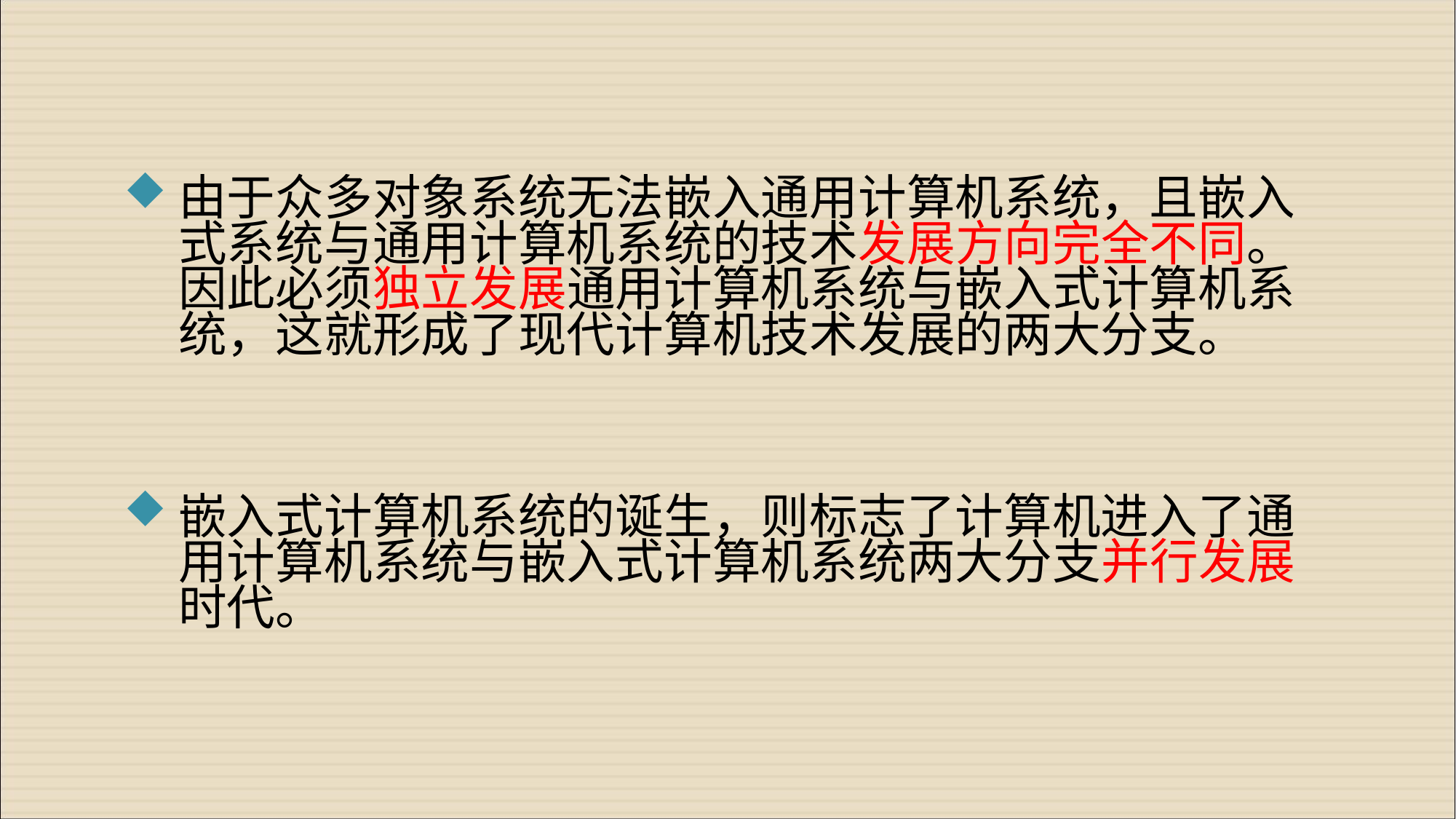

由于众多对象系统无法嵌入通用计算机系统，且嵌入式系统与通用计算机系统的技术发展方向完全不同。因此必须独立发展通用计算机系统与嵌入式计算机系统，这就形成了现代计算机技术发展的两大分支。

嵌入式计算机系统的诞生，则标志了计算机进入了通用计算机系统与嵌入式计算机系统两大分支并行发展时代。